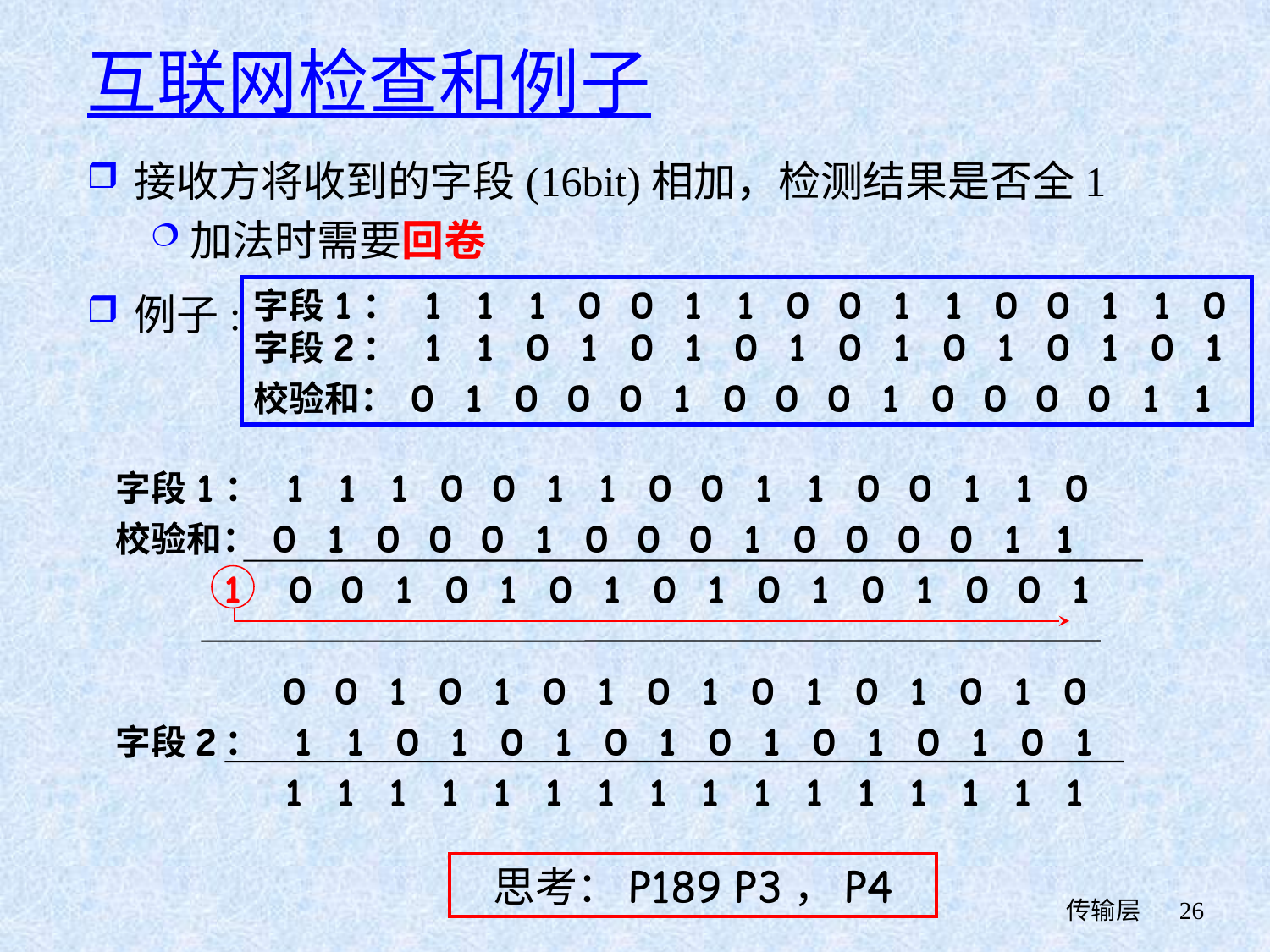

# 互联网检查和例子
接收方将收到的字段(16bit)相加，检测结果是否全1
加法时需要回卷
例子:
字段1：  1  1  1  0  0  1  1  0  0  1  1  0  0  1  1  0
字段2：  1  1  0  1  0  1  0  1  0  1  0  1  0  1  0  1
校验和： 0  1  0  0  0  1  0  0  0  1  0  0  0  0  1  1
字段1：  1  1  1  0  0  1  1  0  0  1  1  0  0  1  1  0
校验和： 0  1  0  0  0  1  0  0  0  1  0  0  0  0  1  1
       1   0  0  1  0  1  0  1  0  1  0  1  0  1  0  0  1

           0  0  1  0  1  0  1  0  1  0  1  0  1  0  1  0
字段2：   1  1  0  1  0  1  0  1  0  1  0  1  0  1  0  1
           1  1  1  1  1  1  1  1  1  1  1  1  1  1  1  1

思考：P189 P3，P4
 传输层
26